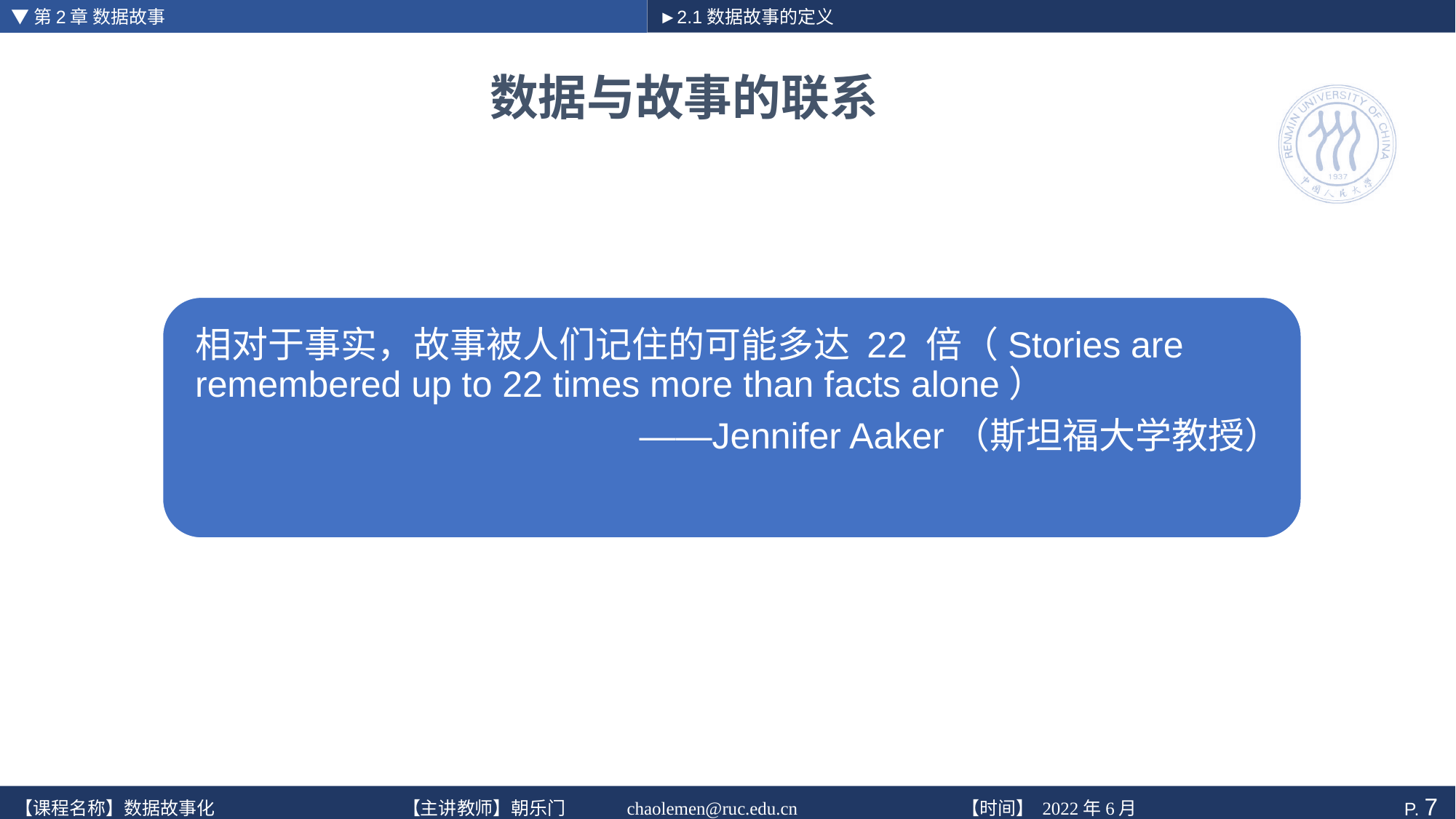

▼第2章 数据故事
►2.1数据故事的定义
# 数据与故事的联系
相对于事实，故事被人们记住的可能多达 22 倍（Stories are remembered up to 22 times more than facts alone）
——Jennifer Aaker（斯坦福大学教授）